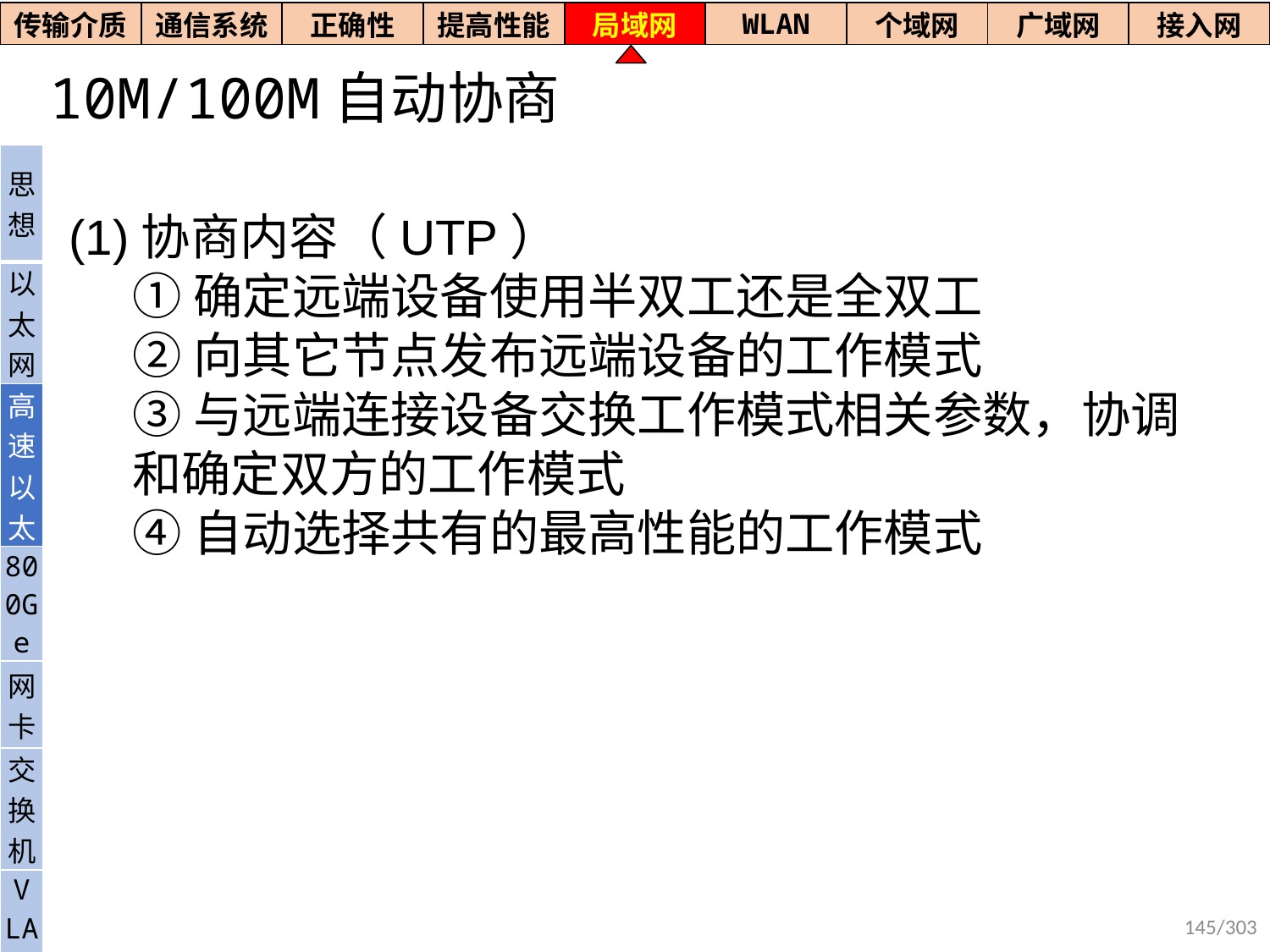

| 传输介质 | 通信系统 | 正确性 | 提高性能 | 局域网 | WLAN | 个域网 | 广域网 | 接入网 |
| --- | --- | --- | --- | --- | --- | --- | --- | --- |

# 10M/100M自动协商

(1)协商内容（UTP）
①确定远端设备使用半双工还是全双工
②向其它节点发布远端设备的工作模式
③与远端连接设备交换工作模式相关参数，协调和确定双方的工作模式
④自动选择共有的最高性能的工作模式

| 思想 |
| --- |
| 以太网 |
| 高速以太 |
| 800Ge |
| 网卡 |
| 交换机 |
| V LAN |
145/303